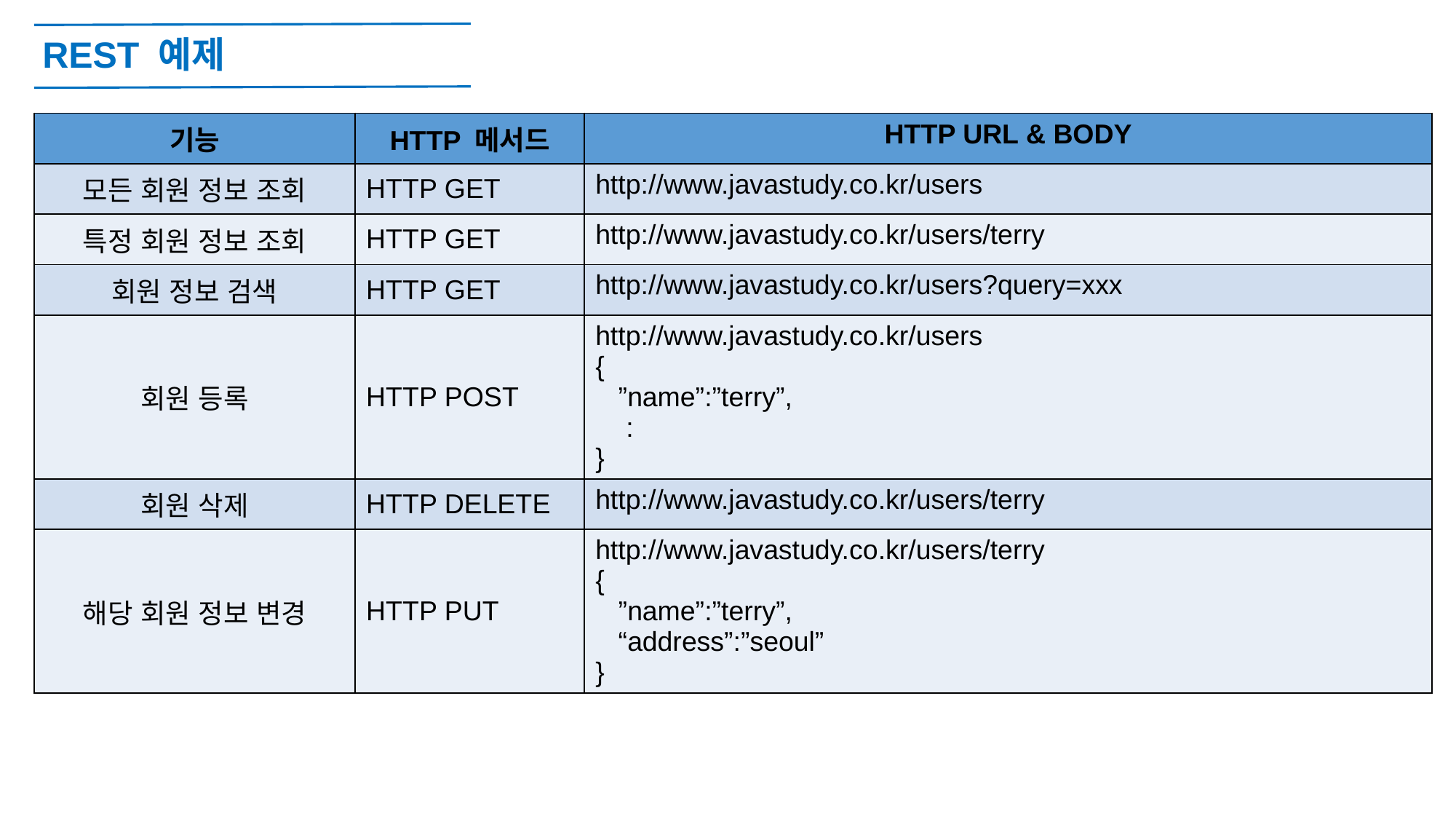

# REST 예제
| 기능 | HTTP 메서드 | HTTP URL & BODY |
| --- | --- | --- |
| 모든 회원 정보 조회 | HTTP GET | http://www.javastudy.co.kr/users |
| 특정 회원 정보 조회 | HTTP GET | http://www.javastudy.co.kr/users/terry |
| 회원 정보 검색 | HTTP GET | http://www.javastudy.co.kr/users?query=xxx |
| 회원 등록 | HTTP POST | http://www.javastudy.co.kr/users { ”name”:”terry”, : } |
| 회원 삭제 | HTTP DELETE | http://www.javastudy.co.kr/users/terry |
| 해당 회원 정보 변경 | HTTP PUT | http://www.javastudy.co.kr/users/terry { ”name”:”terry”, “address”:”seoul” } |